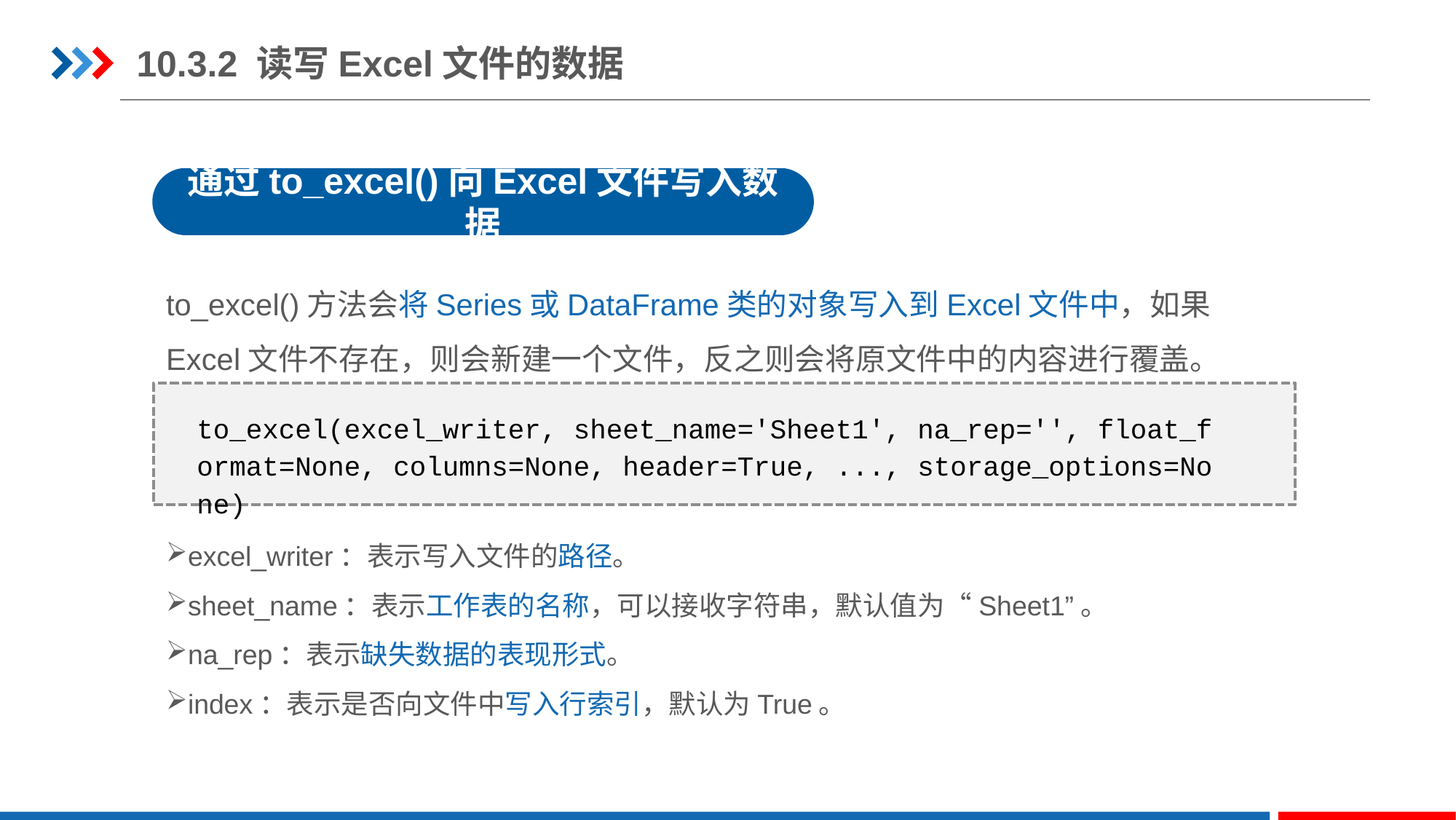

10.3.2 读写Excel文件的数据
通过to_excel()向Excel文件写入数据
to_excel()方法会将Series或DataFrame类的对象写入到Excel文件中，如果Excel文件不存在，则会新建一个文件，反之则会将原文件中的内容进行覆盖。

to_excel(excel_writer, sheet_name='Sheet1', na_rep='', float_format=None, columns=None, header=True, ..., storage_options=None)
excel_writer：表示写入文件的路径。
sheet_name：表示工作表的名称，可以接收字符串，默认值为“Sheet1”。
na_rep：表示缺失数据的表现形式。
index：表示是否向文件中写入行索引，默认为True。